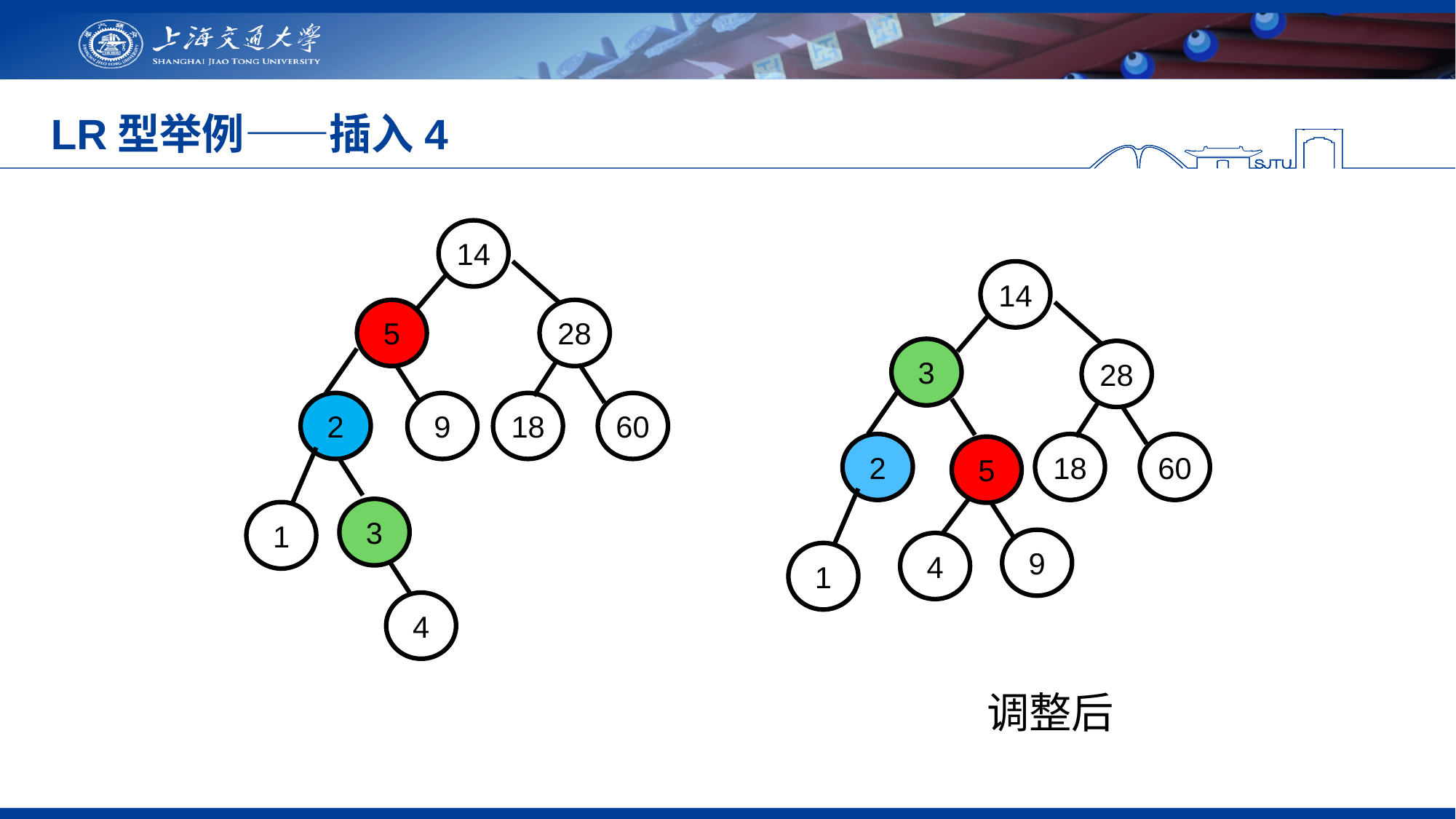

LR型举例——插入4
14

5
28

2
9
18
60

3
1
14

3
28

2
18
60
5

9
4
1

4
调整后